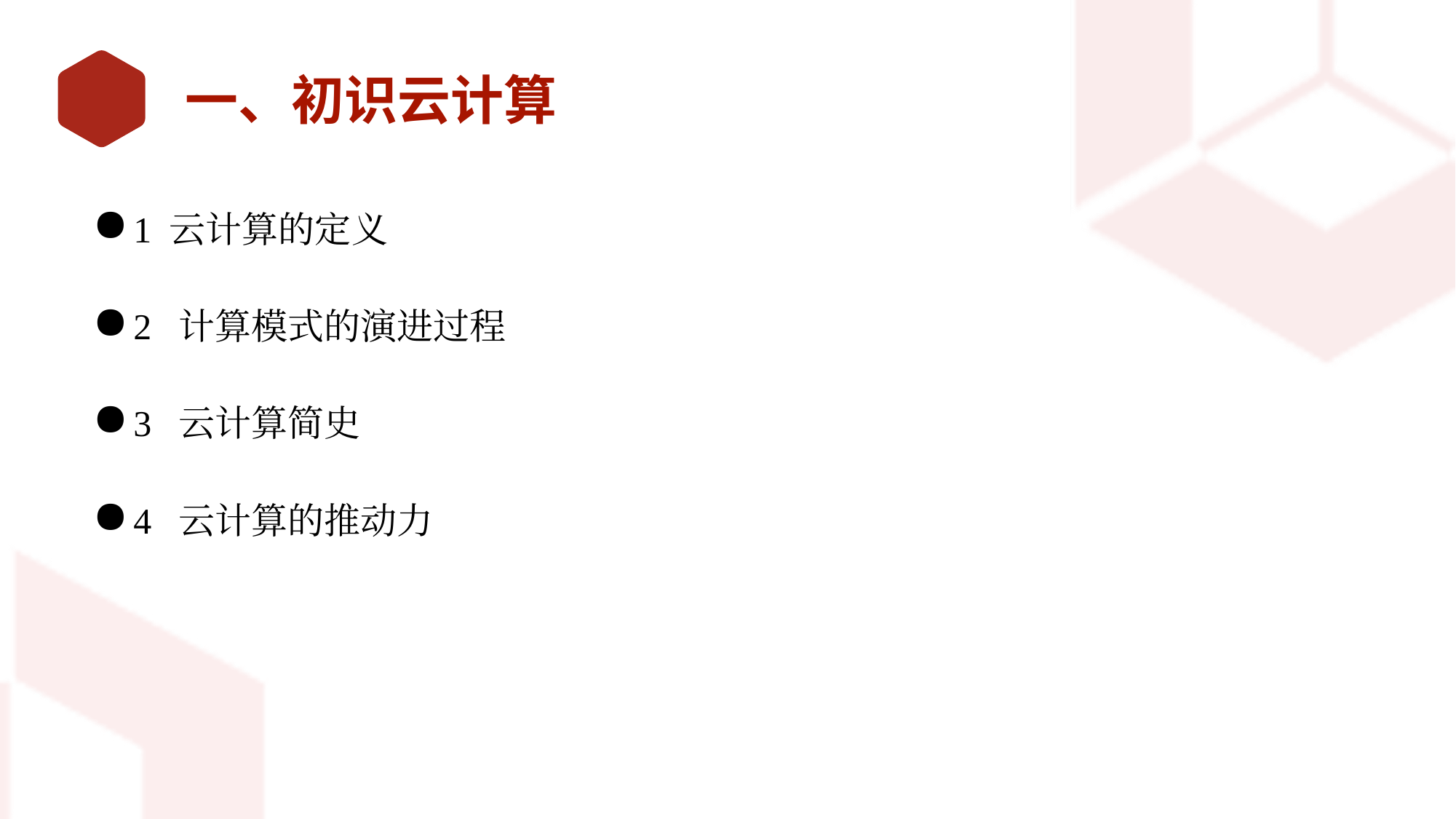

# 一、初识云计算
1 云计算的定义
2  计算模式的演进过程
3  云计算简史
4  云计算的推动力